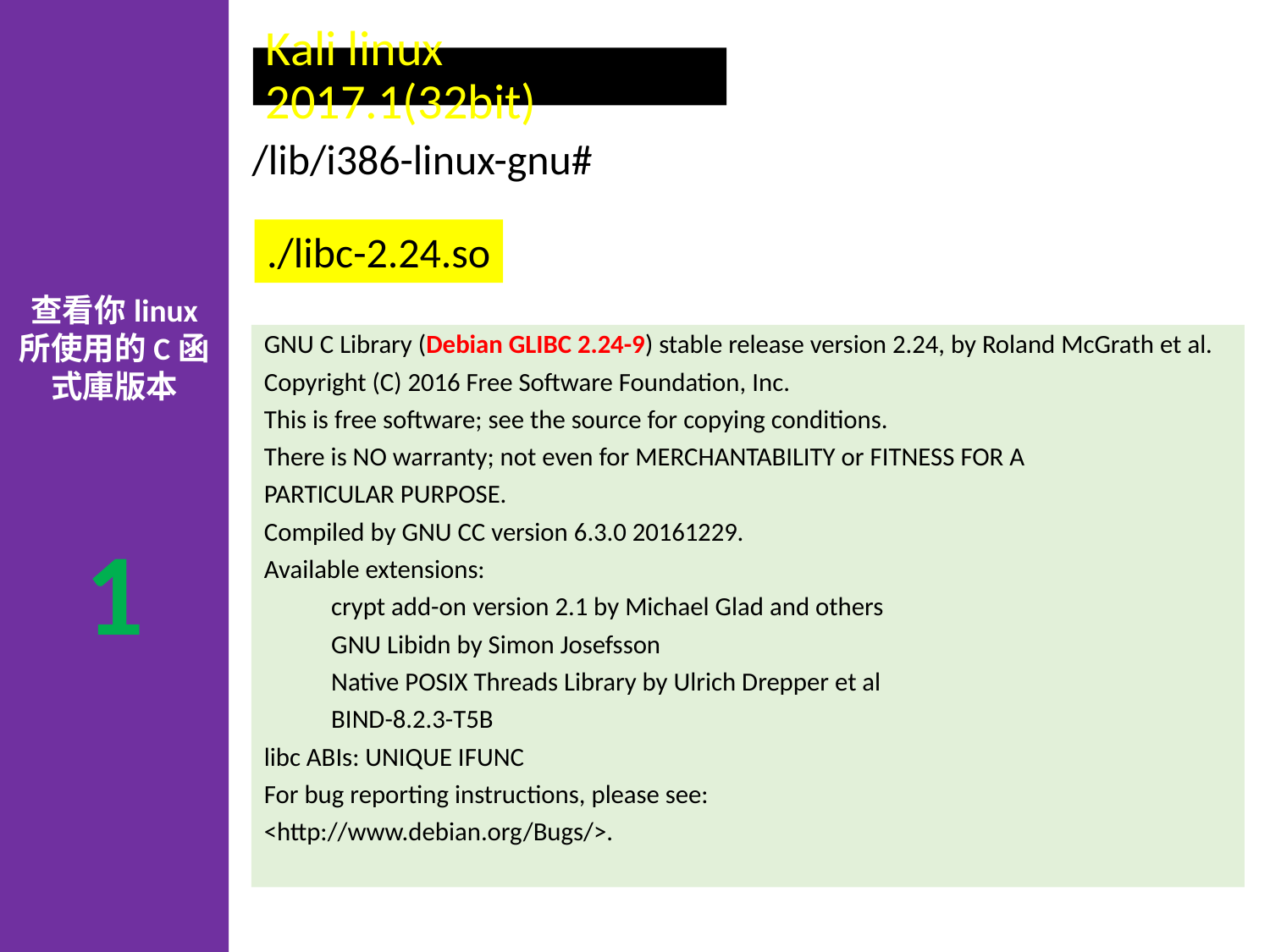

查看你linux
所使用的C函式庫版本

1
Kali linux 2017.1(32bit)
/lib/i386-linux-gnu#
./libc-2.24.so
GNU C Library (Debian GLIBC 2.24-9) stable release version 2.24, by Roland McGrath et al.
Copyright (C) 2016 Free Software Foundation, Inc.
This is free software; see the source for copying conditions.
There is NO warranty; not even for MERCHANTABILITY or FITNESS FOR A
PARTICULAR PURPOSE.
Compiled by GNU CC version 6.3.0 20161229.
Available extensions:
	crypt add-on version 2.1 by Michael Glad and others
	GNU Libidn by Simon Josefsson
	Native POSIX Threads Library by Ulrich Drepper et al
	BIND-8.2.3-T5B
libc ABIs: UNIQUE IFUNC
For bug reporting instructions, please see:
<http://www.debian.org/Bugs/>.